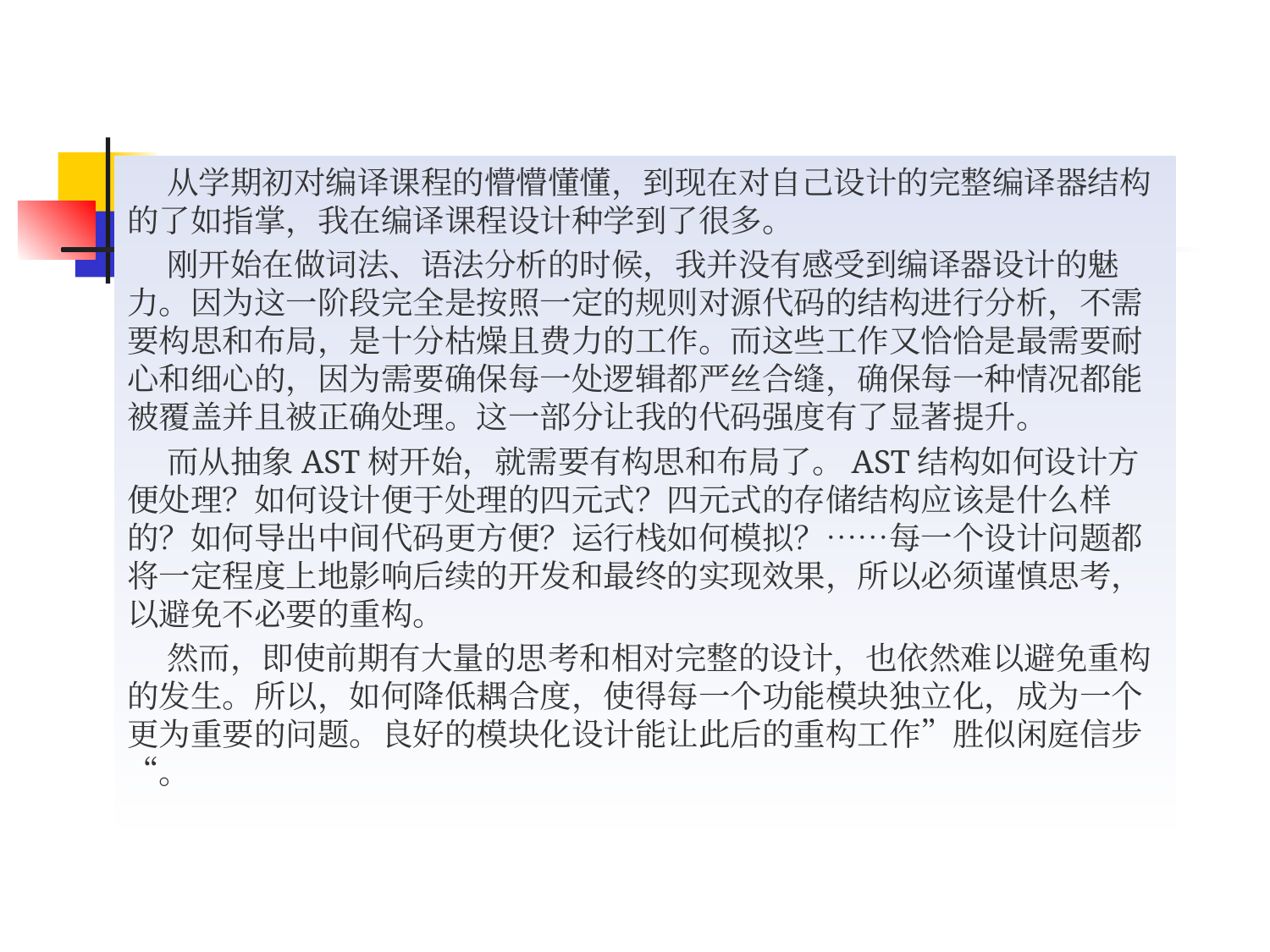

从学期初对编译课程的懵懵懂懂，到现在对自己设计的完整编译器结构的了如指掌，我在编译课程设计种学到了很多。
    刚开始在做词法、语法分析的时候，我并没有感受到编译器设计的魅力。因为这一阶段完全是按照一定的规则对源代码的结构进行分析，不需要构思和布局，是十分枯燥且费力的工作。而这些工作又恰恰是最需要耐心和细心的，因为需要确保每一处逻辑都严丝合缝，确保每一种情况都能被覆盖并且被正确处理。这一部分让我的代码强度有了显著提升。
    而从抽象AST树开始，就需要有构思和布局了。AST结构如何设计方便处理？如何设计便于处理的四元式？四元式的存储结构应该是什么样的？如何导出中间代码更方便？运行栈如何模拟？……每一个设计问题都将一定程度上地影响后续的开发和最终的实现效果，所以必须谨慎思考，以避免不必要的重构。
    然而，即使前期有大量的思考和相对完整的设计，也依然难以避免重构的发生。所以，如何降低耦合度，使得每一个功能模块独立化，成为一个更为重要的问题。良好的模块化设计能让此后的重构工作”胜似闲庭信步“。